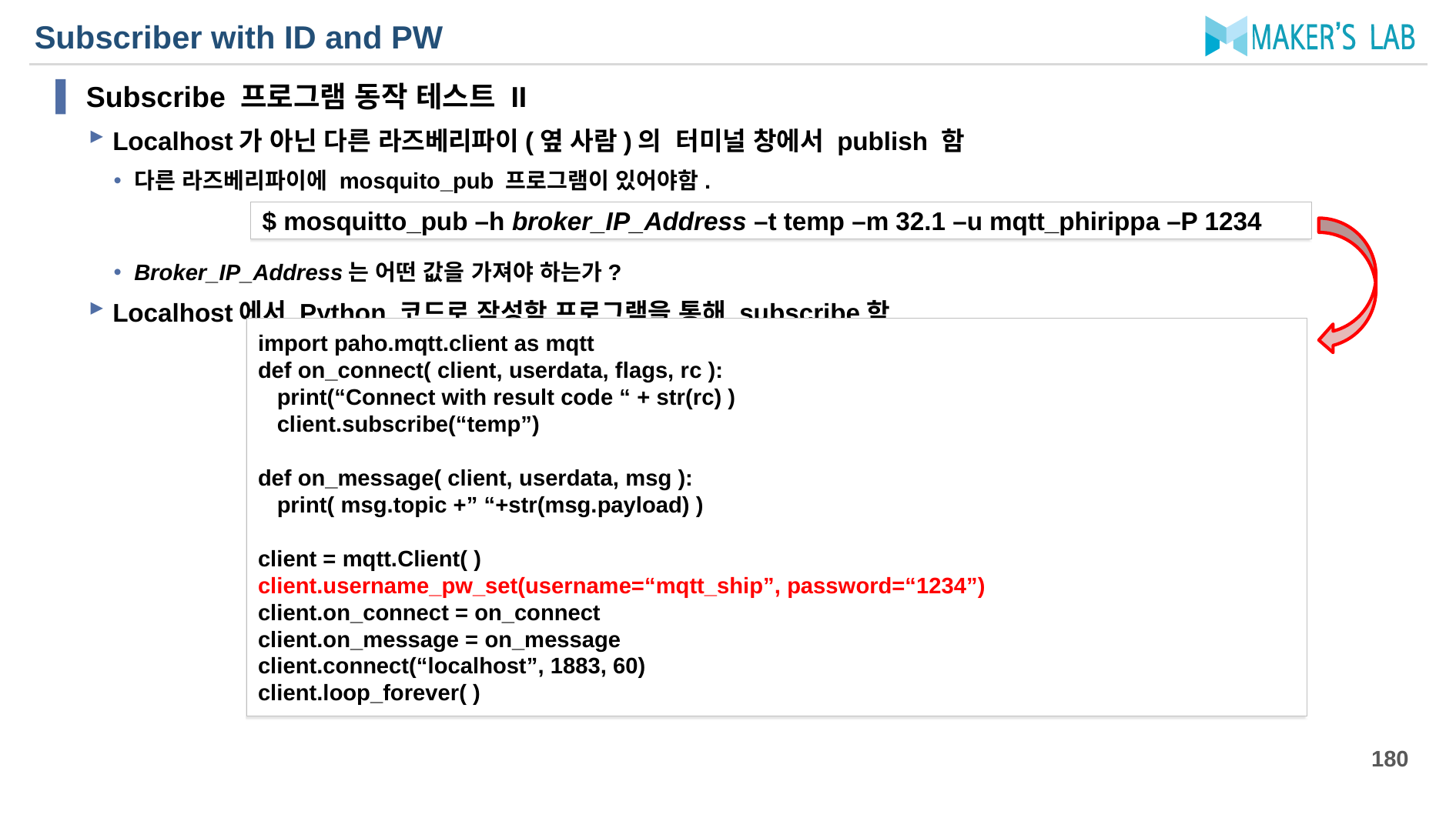

# Subscriber with ID and PW
Subscribe 프로그램 동작 테스트 II
Localhost가 아닌 다른 라즈베리파이(옆 사람)의  터미널 창에서 publish 함
다른 라즈베리파이에 mosquito_pub 프로그램이 있어야함.

Broker_IP_Address는 어떤 값을 가져야 하는가?
Localhost에서 Python 코드로 작성함 프로그램을 통해 subscribe함
$ mosquitto_pub –h broker_IP_Address –t temp –m 32.1 –u mqtt_phirippa –P 1234

import paho.mqtt.client as mqtt
def on_connect( client, userdata, flags, rc ):
   print(“Connect with result code “ + str(rc) )
   client.subscribe(“temp”)

def on_message( client, userdata, msg ):
   print( msg.topic +” “+str(msg.payload) )

client = mqtt.Client( )
client.username_pw_set(username=“mqtt_ship”, password=“1234”)
client.on_connect = on_connect
client.on_message = on_message
client.connect(“localhost”, 1883, 60)
client.loop_forever( )
180